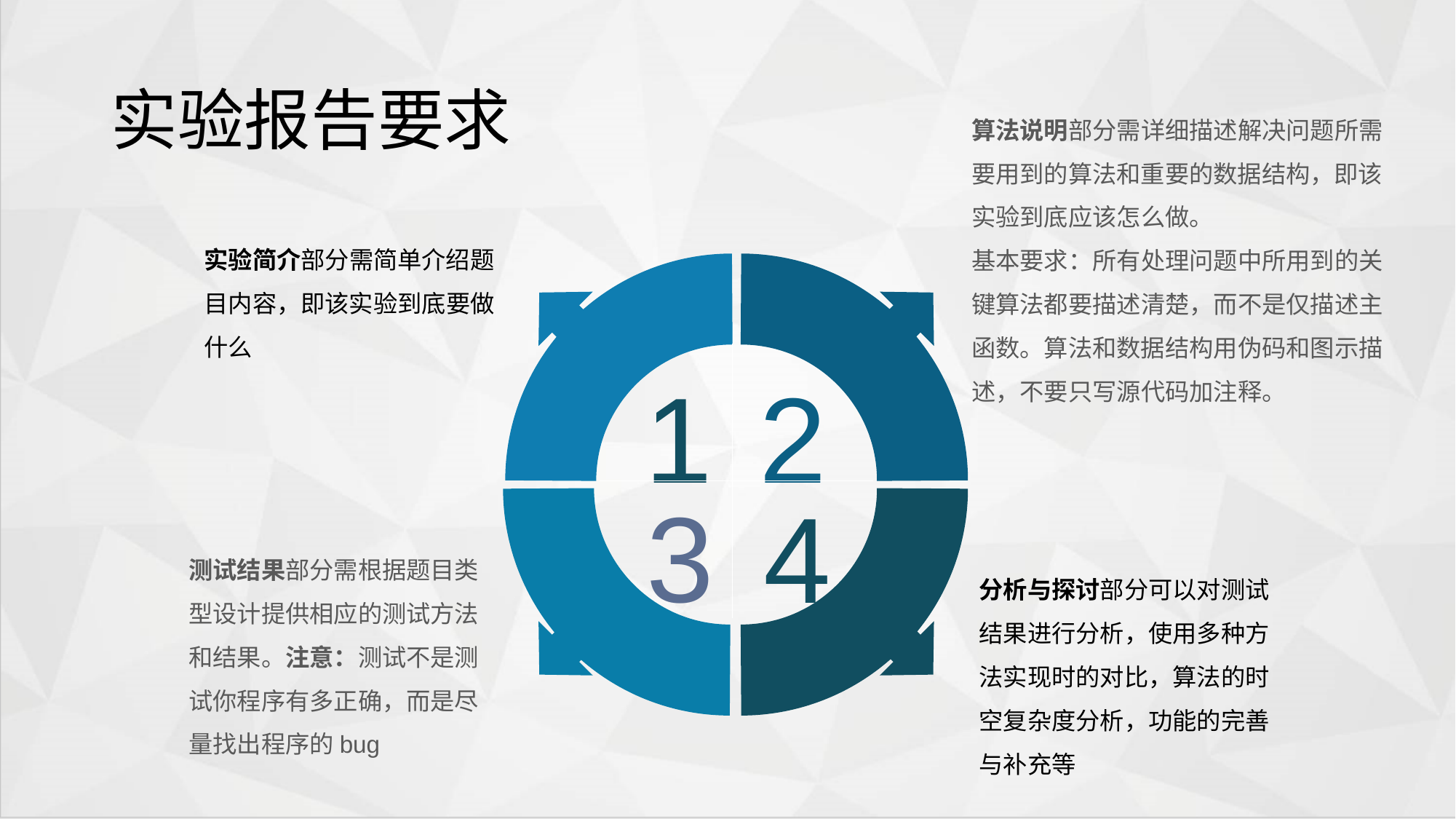

# 实验报告要求
算法说明部分需详细描述解决问题所需要用到的算法和重要的数据结构，即该实验到底应该怎么做。
基本要求：所有处理问题中所用到的关键算法都要描述清楚，而不是仅描述主函数。算法和数据结构用伪码和图示描述，不要只写源代码加注释。
实验简介部分需简单介绍题目内容，即该实验到底要做什么

1
2
3
4

测试结果部分需根据题目类型设计提供相应的测试方法和结果。注意：测试不是测试你程序有多正确，而是尽量找出程序的bug
分析与探讨部分可以对测试结果进行分析，使用多种方法实现时的对比，算法的时空复杂度分析，功能的完善与补充等